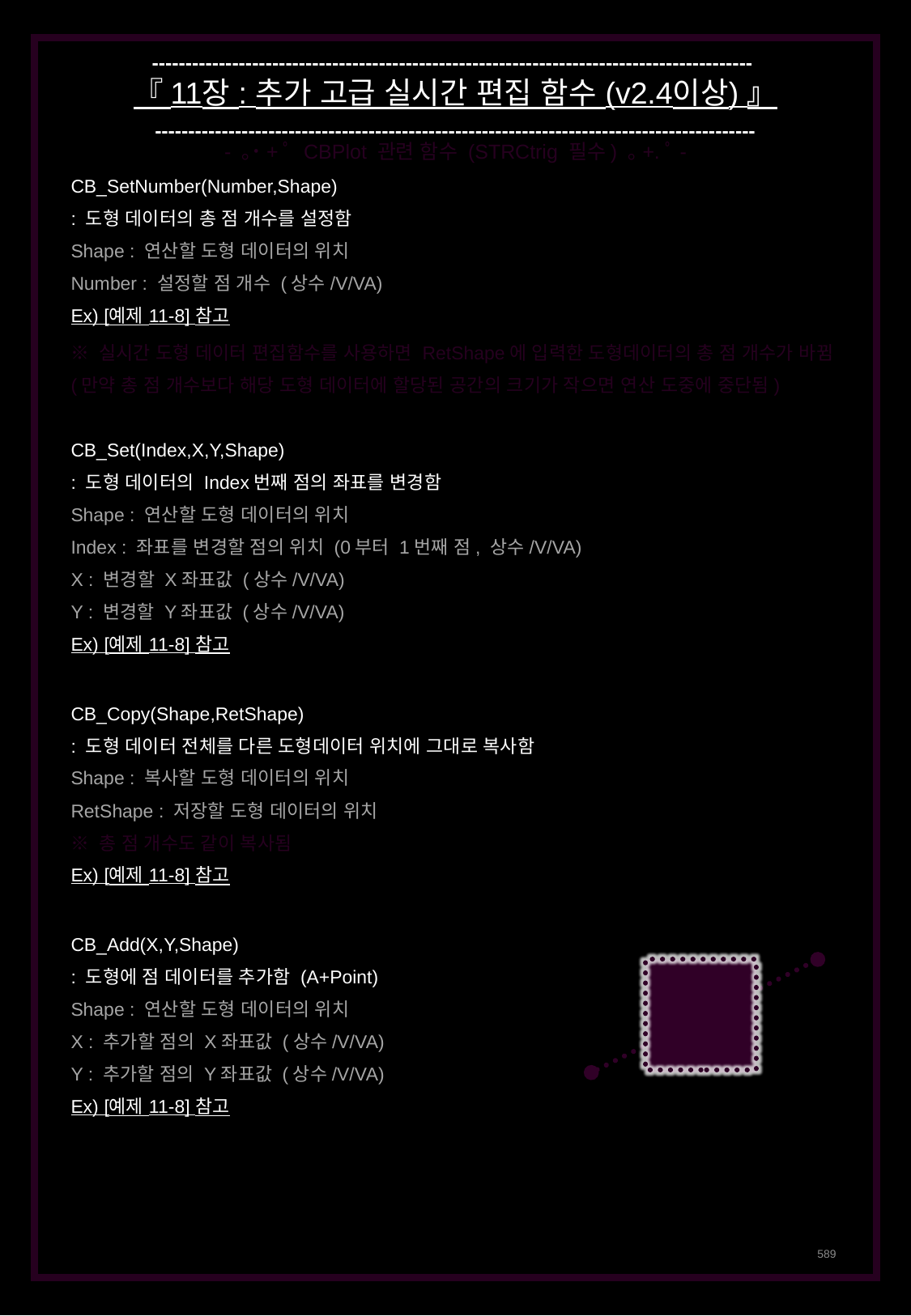

------------------------------------------------------------------------------------------
『 11장 : 추가 고급 실시간 편집 함수 (v2.4이상) 』
------------------------------------------------------------------------------------------
- ｡˙+ﾟ CBPlot 관련 함수 (STRCtrig 필수) ｡+.ﾟ-
CB_SetNumber(Number,Shape)
: 도형 데이터의 총 점 개수를 설정함
Shape : 연산할 도형 데이터의 위치
Number : 설정할 점 개수 (상수/V/VA)
Ex) [예제 11-8] 참고
※ 실시간 도형 데이터 편집함수를 사용하면 RetShape에 입력한 도형데이터의 총 점 개수가 바뀜
(만약 총 점 개수보다 해당 도형 데이터에 할당된 공간의 크기가 작으면 연산 도중에 중단됨)

CB_Set(Index,X,Y,Shape)
: 도형 데이터의 Index번째 점의 좌표를 변경함
Shape : 연산할 도형 데이터의 위치
Index : 좌표를 변경할 점의 위치 (0부터 1번째 점, 상수/V/VA)
X : 변경할 X좌표값 (상수/V/VA)
Y : 변경할 Y좌표값 (상수/V/VA)
Ex) [예제 11-8] 참고

CB_Copy(Shape,RetShape)
: 도형 데이터 전체를 다른 도형데이터 위치에 그대로 복사함
Shape : 복사할 도형 데이터의 위치
RetShape : 저장할 도형 데이터의 위치
※ 총 점 개수도 같이 복사됨
Ex) [예제 11-8] 참고

CB_Add(X,Y,Shape)
: 도형에 점 데이터를 추가함 (A+Point)
Shape : 연산할 도형 데이터의 위치
X : 추가할 점의 X좌표값 (상수/V/VA)
Y : 추가할 점의 Y좌표값 (상수/V/VA)
Ex) [예제 11-8] 참고

589